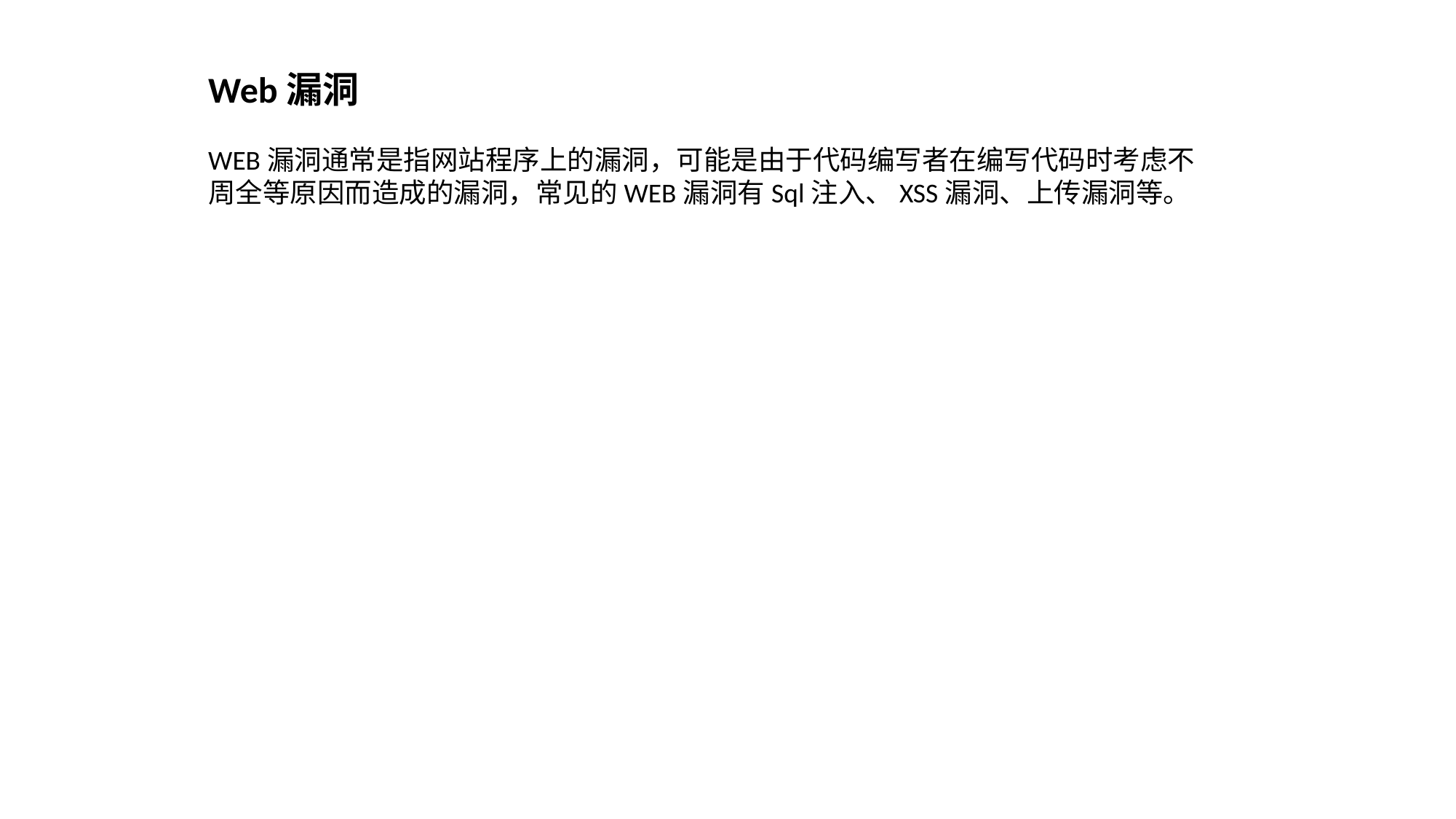

Web漏洞

WEB漏洞通常是指网站程序上的漏洞，可能是由于代码编写者在编写代码时考虑不周全等原因而造成的漏洞，常见的WEB漏洞有Sql注入、XSS漏洞、上传漏洞等。